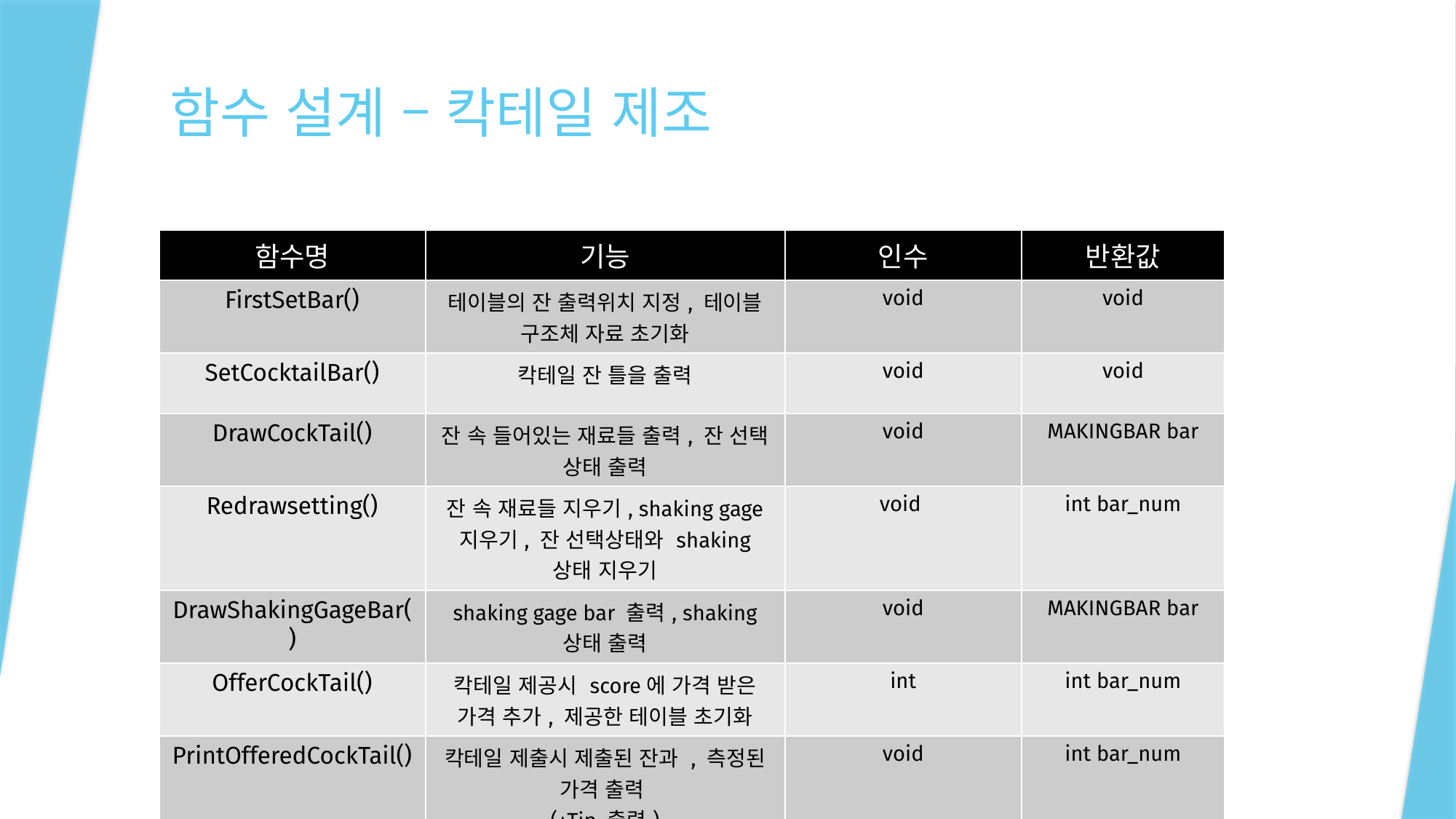

# 함수 설계 – 칵테일 제조
| 함수명 | 기능 | 인수 | 반환값 |
| --- | --- | --- | --- |
| FirstSetBar() | 테이블의 잔 출력위치 지정, 테이블 구조체 자료 초기화 | void | void |
| SetCocktailBar() | 칵테일 잔 틀을 출력 | void | void |
| DrawCockTail() | 잔 속 들어있는 재료들 출력, 잔 선택 상태 출력 | void | MAKINGBAR bar |
| Redrawsetting() | 잔 속 재료들 지우기, shaking gage 지우기, 잔 선택상태와 shaking 상태 지우기 | void | int bar\_num |
| DrawShakingGageBar() | shaking gage bar 출력, shaking 상태 출력 | void | MAKINGBAR bar |
| OfferCockTail() | 칵테일 제공시 score에 가격 받은 가격 추가, 제공한 테이블 초기화 | int | int bar\_num |
| PrintOfferedCockTail() | 칵테일 제출시 제출된 잔과 , 측정된 가격 출력 (+Tip 출력) | void | int bar\_num |